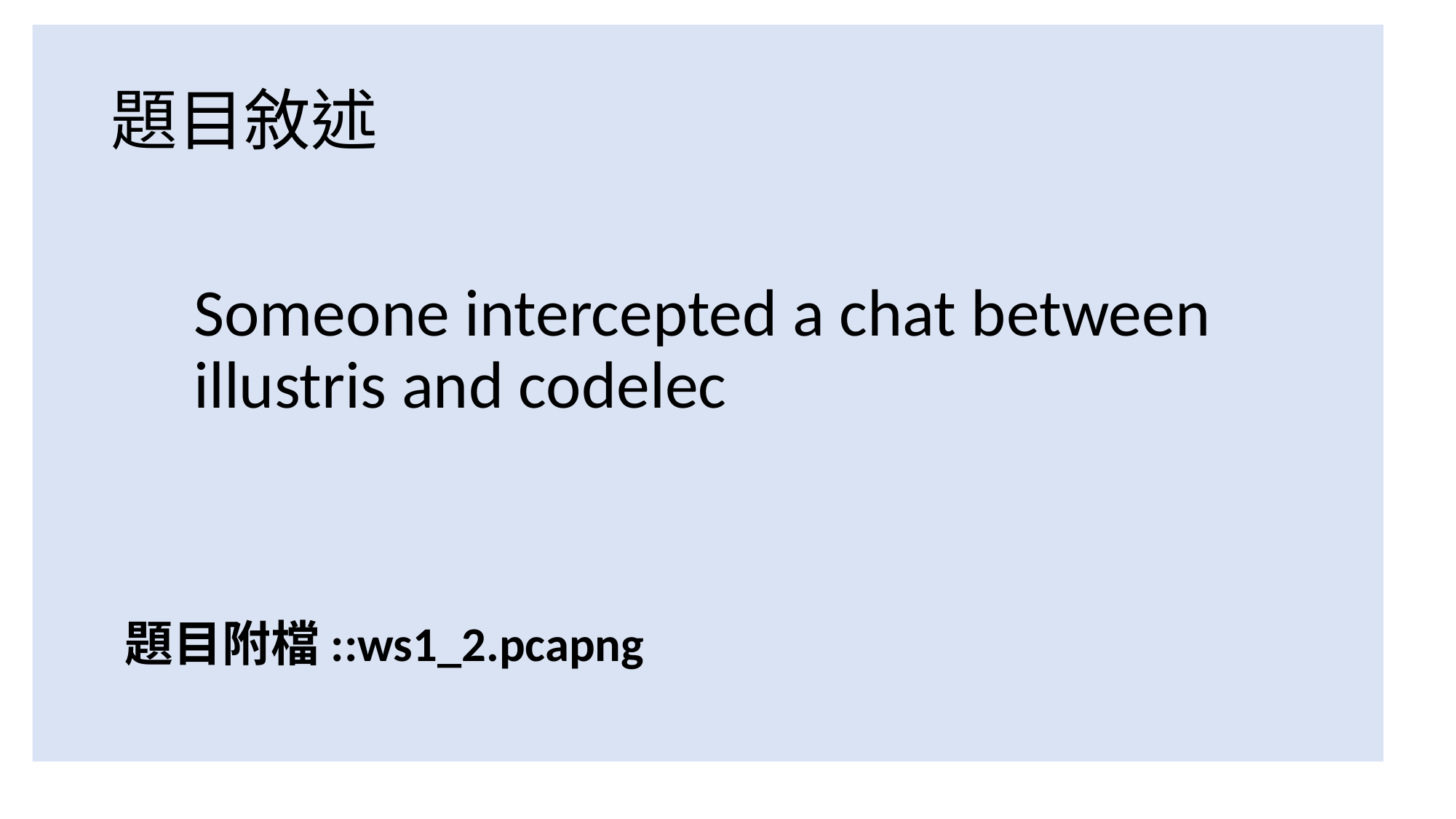

# 題目敘述
Someone intercepted a chat between illustris and codelec
題目附檔::ws1_2.pcapng